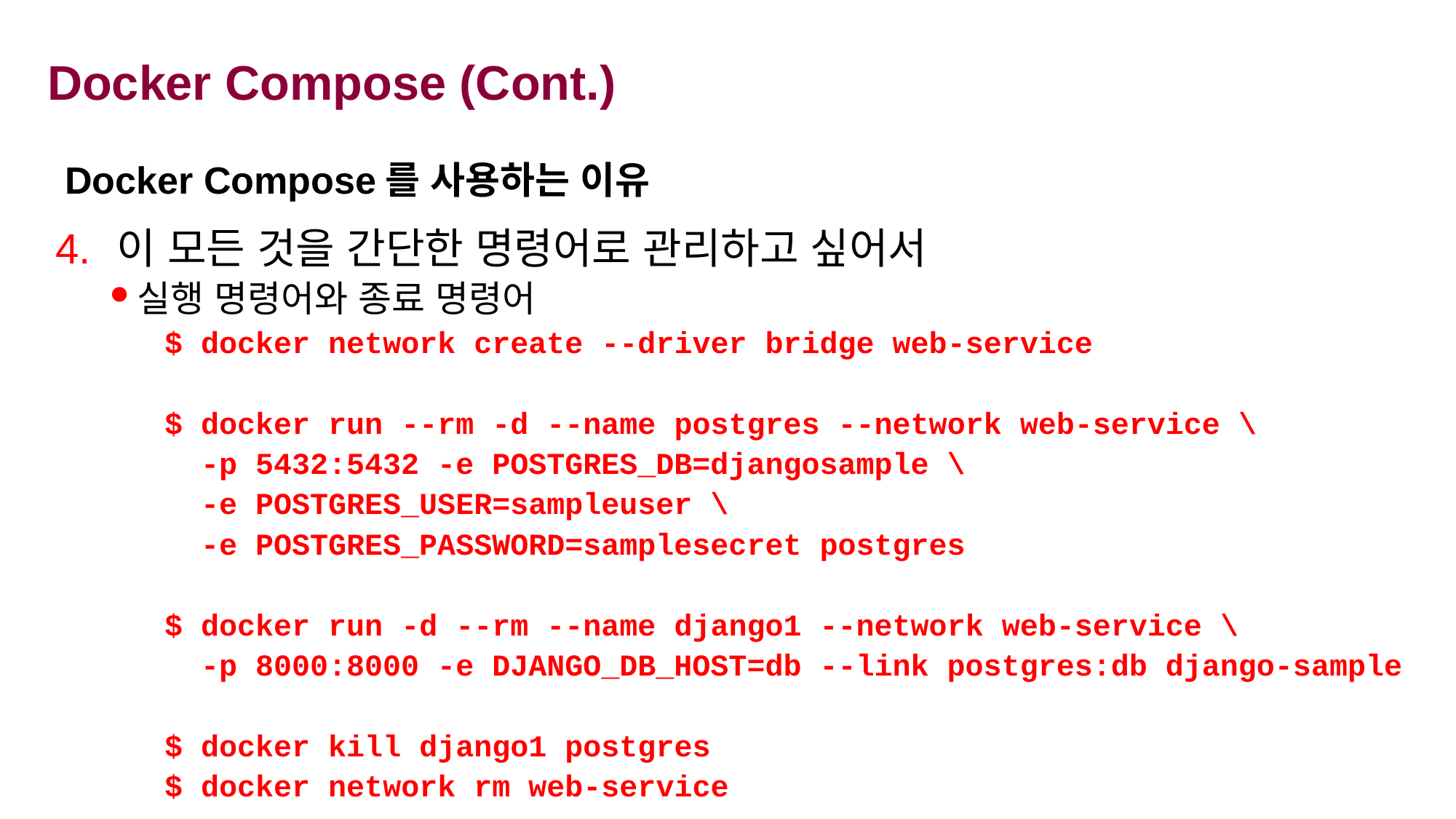

# Docker Compose (Cont.)
Docker Compose를 사용하는 이유
이 모든 것을 간단한 명령어로 관리하고 싶어서
실행 명령어와 종료 명령어
$ docker network create --driver bridge web-service

$ docker run --rm -d --name postgres --network web-service \
  -p 5432:5432 -e POSTGRES_DB=djangosample \
  -e POSTGRES_USER=sampleuser \
  -e POSTGRES_PASSWORD=samplesecret postgres

$ docker run -d --rm --name django1 --network web-service \
  -p 8000:8000 -e DJANGO_DB_HOST=db --link postgres:db django-sample

$ docker kill django1 postgres
$ docker network rm web-service